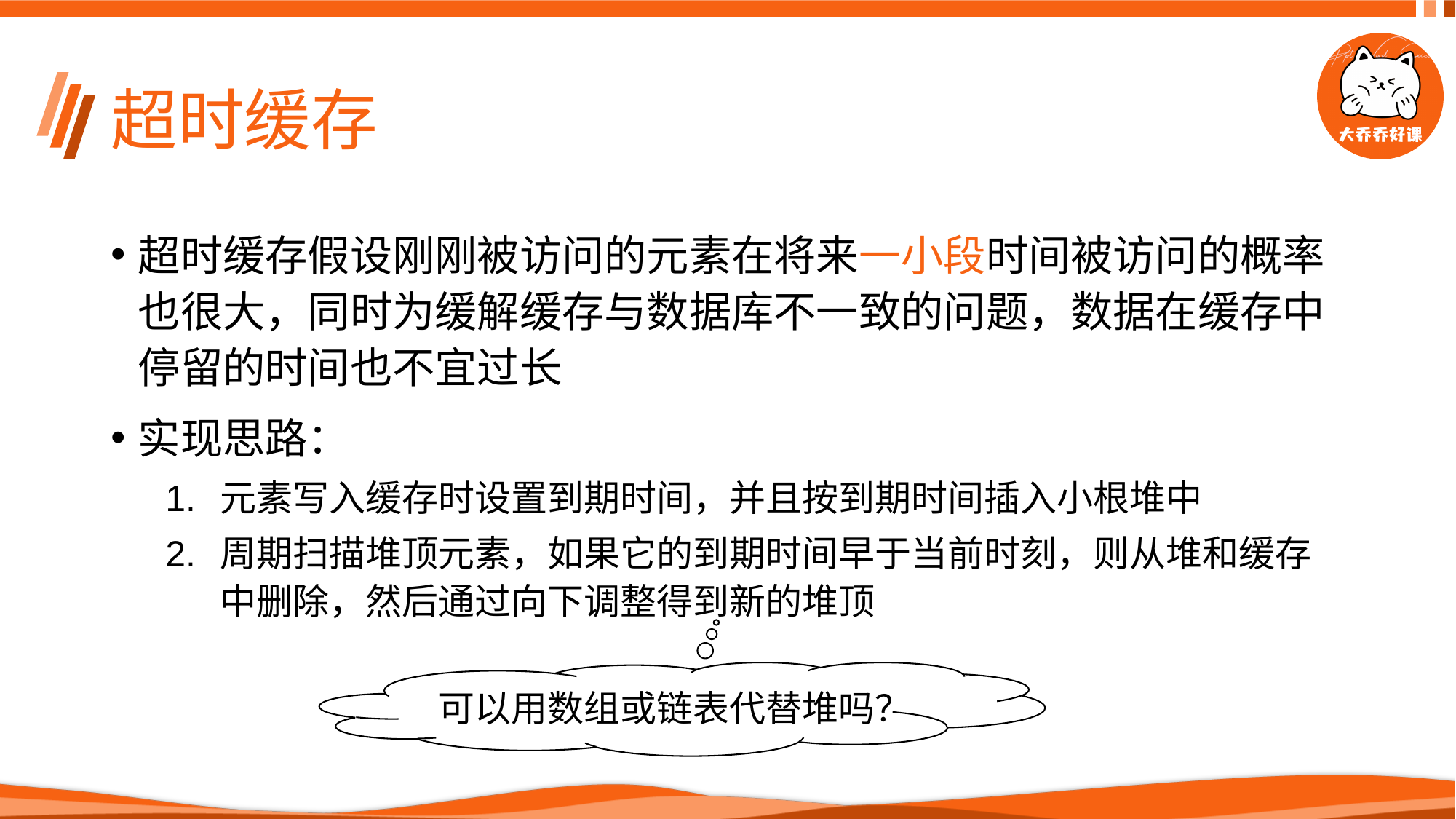

# 超时缓存
超时缓存假设刚刚被访问的元素在将来一小段时间被访问的概率也很大，同时为缓解缓存与数据库不一致的问题，数据在缓存中停留的时间也不宜过长
实现思路：
元素写入缓存时设置到期时间，并且按到期时间插入小根堆中
周期扫描堆顶元素，如果它的到期时间早于当前时刻，则从堆和缓存中删除，然后通过向下调整得到新的堆顶
可以用数组或链表代替堆吗？